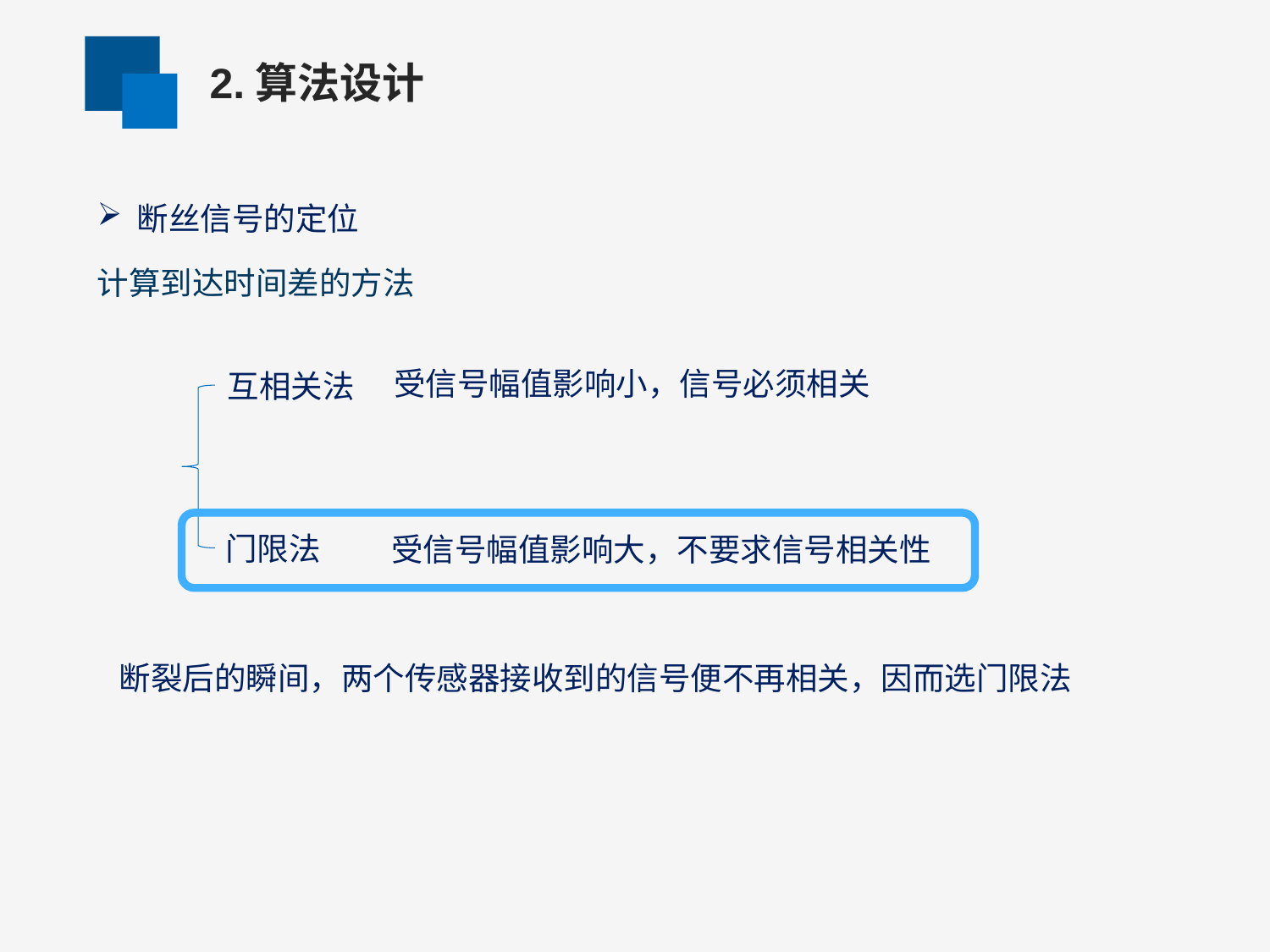

2.算法设计
断丝信号的定位
计算到达时间差的方法
受信号幅值影响小，信号必须相关
互相关法

门限法
受信号幅值影响大，不要求信号相关性
断裂后的瞬间，两个传感器接收到的信号便不再相关，因而选门限法